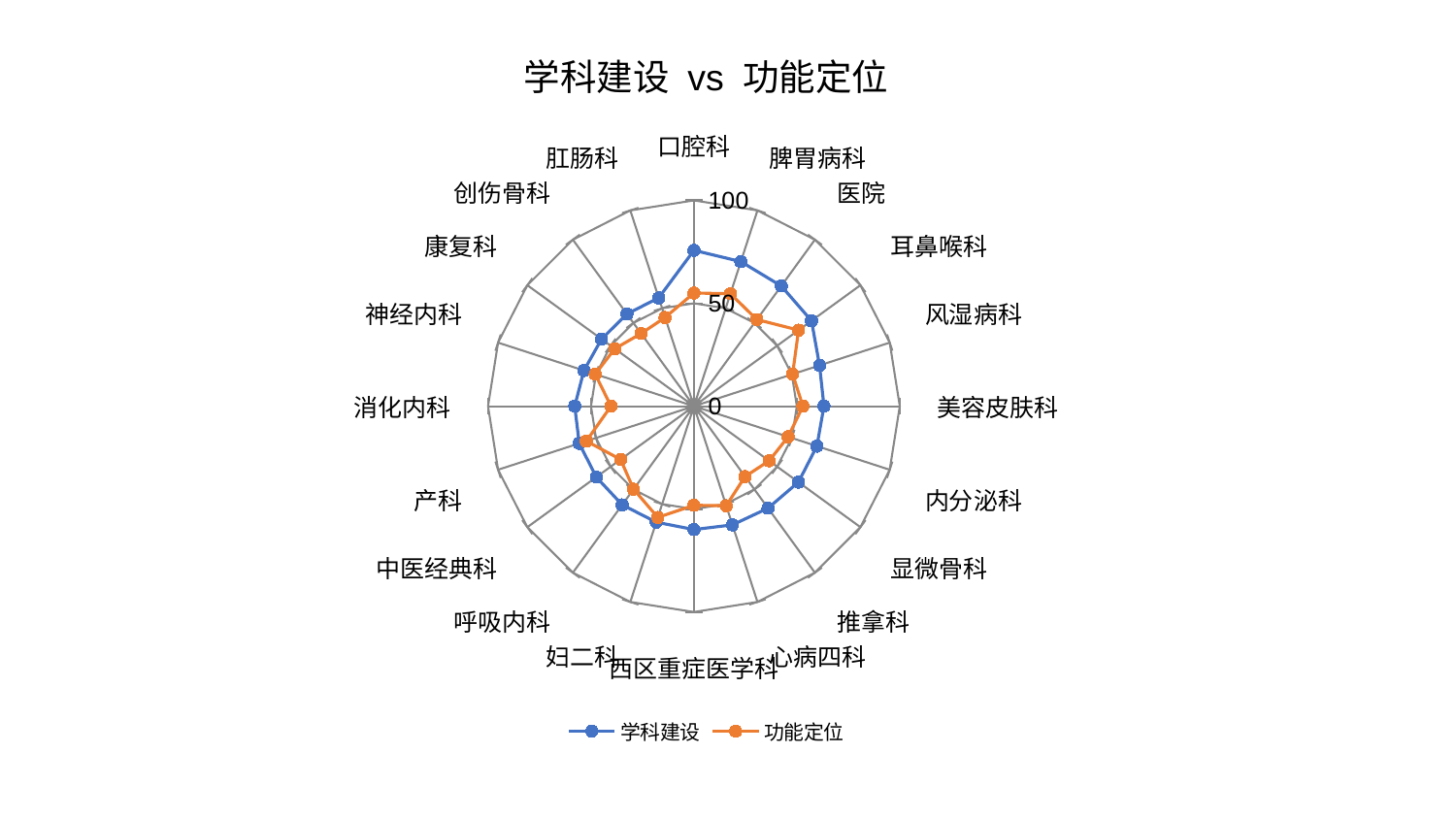

### Chart: 学科建设 vs 功能定位

| Category | 学科建设 | 功能定位 |
|---|---|---|
| 口腔科 | 75.74546071219318 | 54.99708453578119 |
| 脾胃病科 | 73.85563626400693 | 57.44530476867091 |
| 医院 | 72.21119624650443 | 52.05122584470744 |
| 耳鼻喉科 | 70.61538706815759 | 62.86801463411464 |
| 风湿病科 | 64.17211381936917 | 50.42916279278174 |
| 美容皮肤科 | 63.18002304848059 | 52.96695437390435 |
| 内分泌科 | 62.83586538948535 | 48.14226327727731 |
| 显微骨科 | 62.7865310464075 | 45.15860352478839 |
| 推拿科 | 61.26240218402257 | 42.29168441188653 |
| 心病四科 | 60.6456536683763 | 50.87449314751419 |
| 西区重症医学科 | 59.950691804978575 | 48.14097931928542 |
| 妇二科 | 59.26066471385432 | 56.835676578162854 |
| 呼吸内科 | 59.25463182003373 | 49.866565160272565 |
| 中医经典科 | 58.619301094611735 | 44.03714056127193 |
| 产科 | 58.55809721885897 | 54.932942104225546 |
| 消化内科 | 57.89177094335568 | 40.299885423023696 |
| 神经内科 | 56.15933954027432 | 50.3985422489736 |
| 康复科 | 55.444680273718106 | 47.51239884332285 |
| 创伤骨科 | 55.37766945799585 | 43.64695584296981 |
| 肛肠科 | 55.33544515247477 | 45.32173604036523 |
15